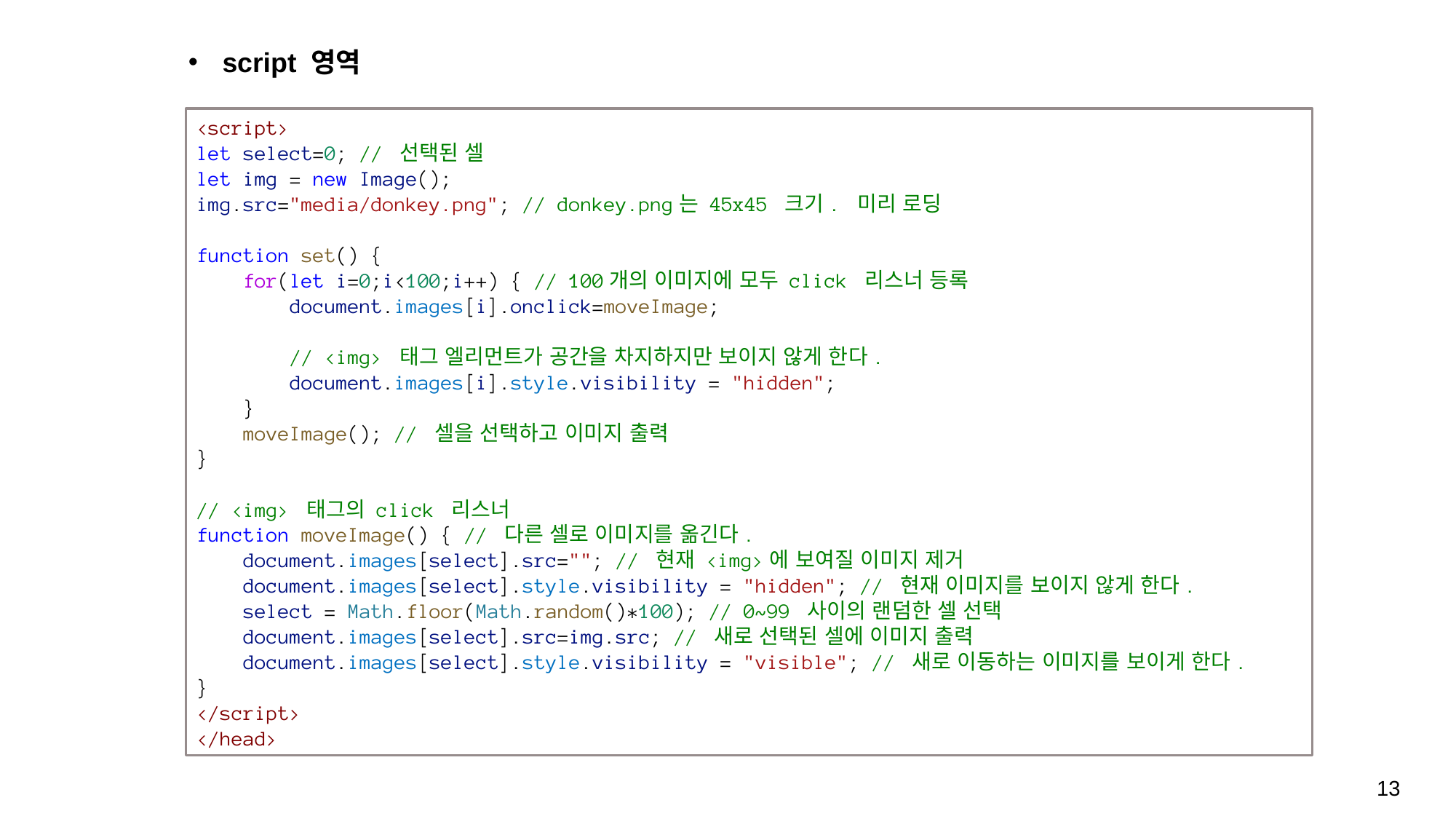

script 영역
<script>
let select=0; // 선택된 셀
let img = new Image();
img.src="media/donkey.png"; // donkey.png는 45x45 크기. 미리 로딩
function set() {
    for(let i=0;i<100;i++) { // 100개의 이미지에 모두 click 리스너 등록
        document.images[i].onclick=moveImage;

        // <img> 태그 엘리먼트가 공간을 차지하지만 보이지 않게 한다.
        document.images[i].style.visibility = "hidden";
    }
    moveImage(); // 셀을 선택하고 이미지 출력
}
// <img> 태그의 click 리스너
function moveImage() { // 다른 셀로 이미지를 옮긴다.
    document.images[select].src=""; // 현재 <img>에 보여질 이미지 제거
    document.images[select].style.visibility = "hidden"; // 현재 이미지를 보이지 않게 한다.
    select = Math.floor(Math.random()*100); // 0~99 사이의 랜덤한 셀 선택
    document.images[select].src=img.src; // 새로 선택된 셀에 이미지 출력
    document.images[select].style.visibility = "visible"; // 새로 이동하는 이미지를 보이게 한다.
}
</script>
</head>